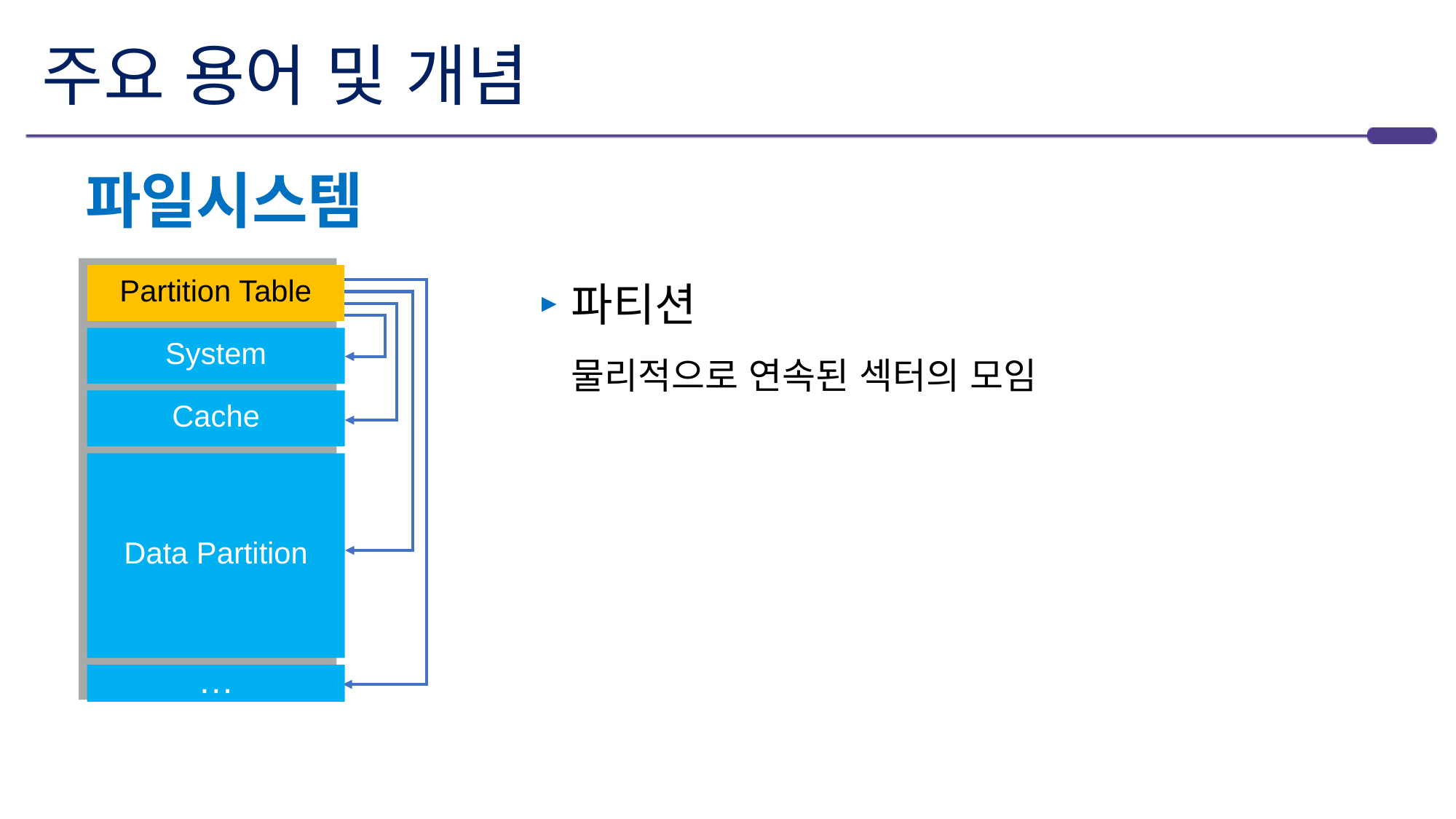

# 주요 용어 및 개념
파일시스템
파티션
물리적으로 연속된 섹터의 모임

Partition Table

System
Cache
Data Partition
…